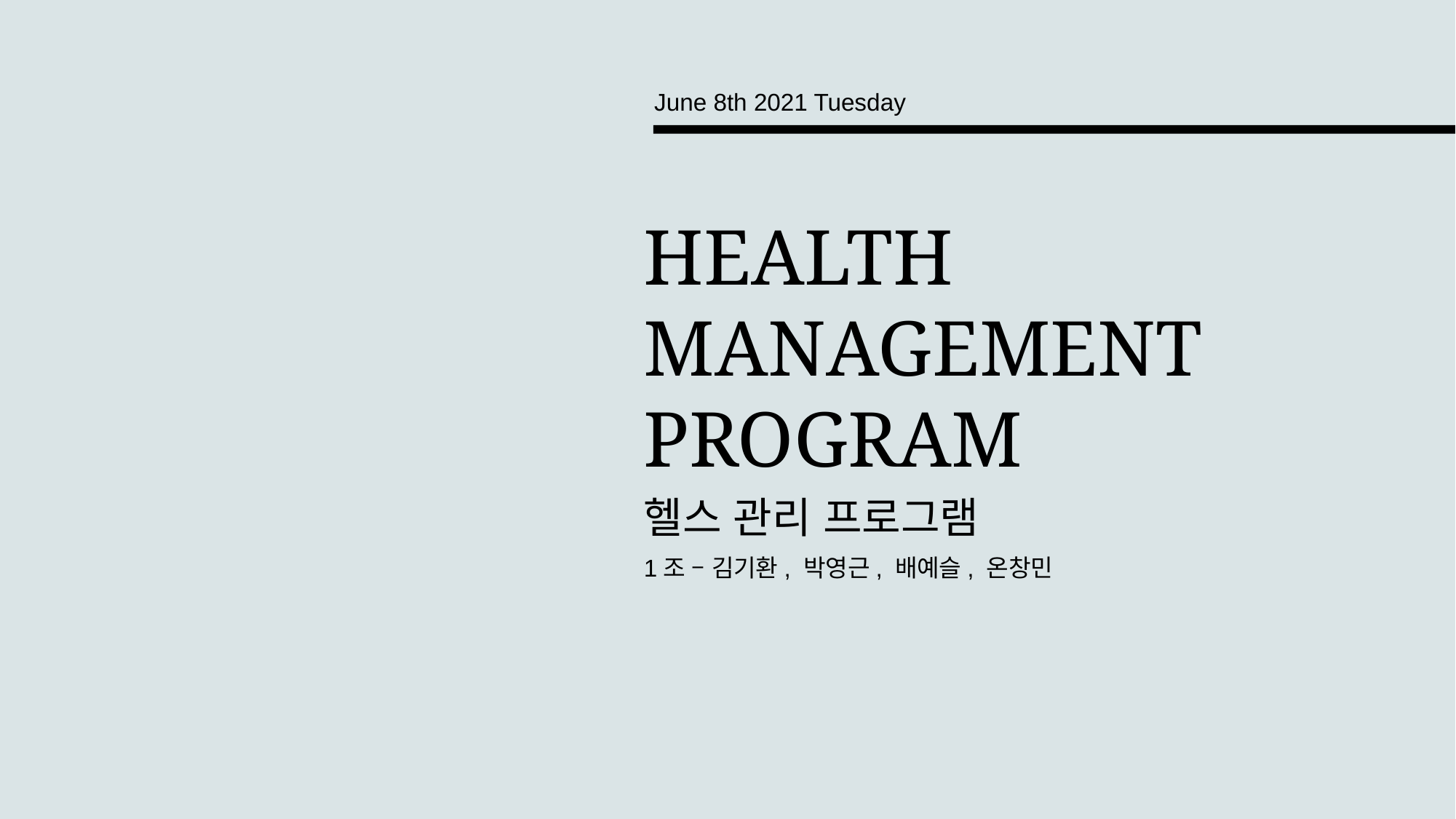

June 8th 2021 Tuesday

HEALTH
MANAGEMENT
PROGRAM
헬스 관리 프로그램
1조 – 김기환, 박영근, 배예슬, 온창민